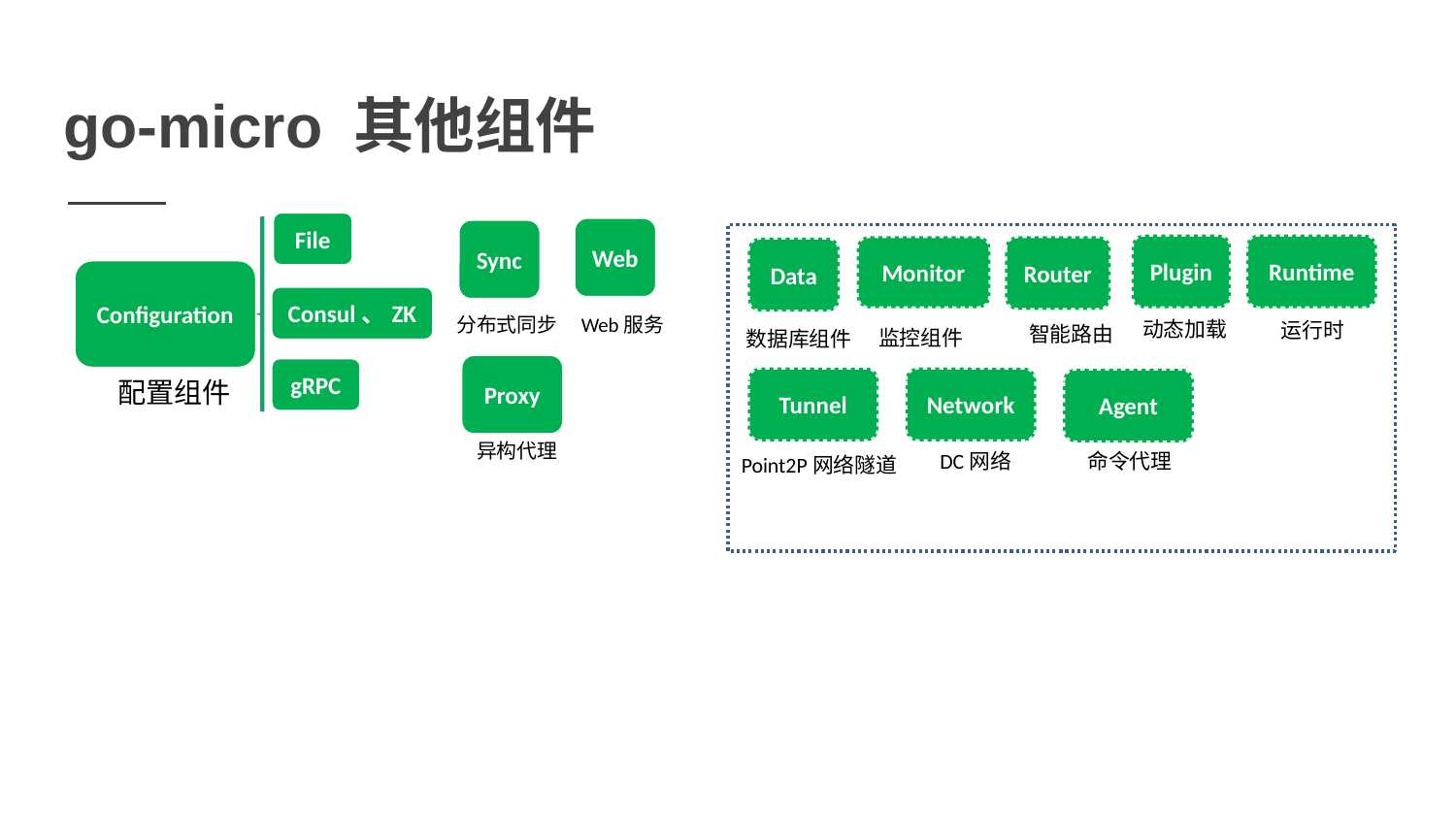

go-micro 其他组件
File

Web
Sync

Runtime
Plugin
Monitor
Router
Data
Configuration
Consul、ZK
Web服务
分布式同步
动态加载
运行时
智能路由
监控组件
数据库组件
Proxy
gRPC
配置组件
Tunnel
Network
Agent
异构代理
DC网络
命令代理
Point2P网络隧道